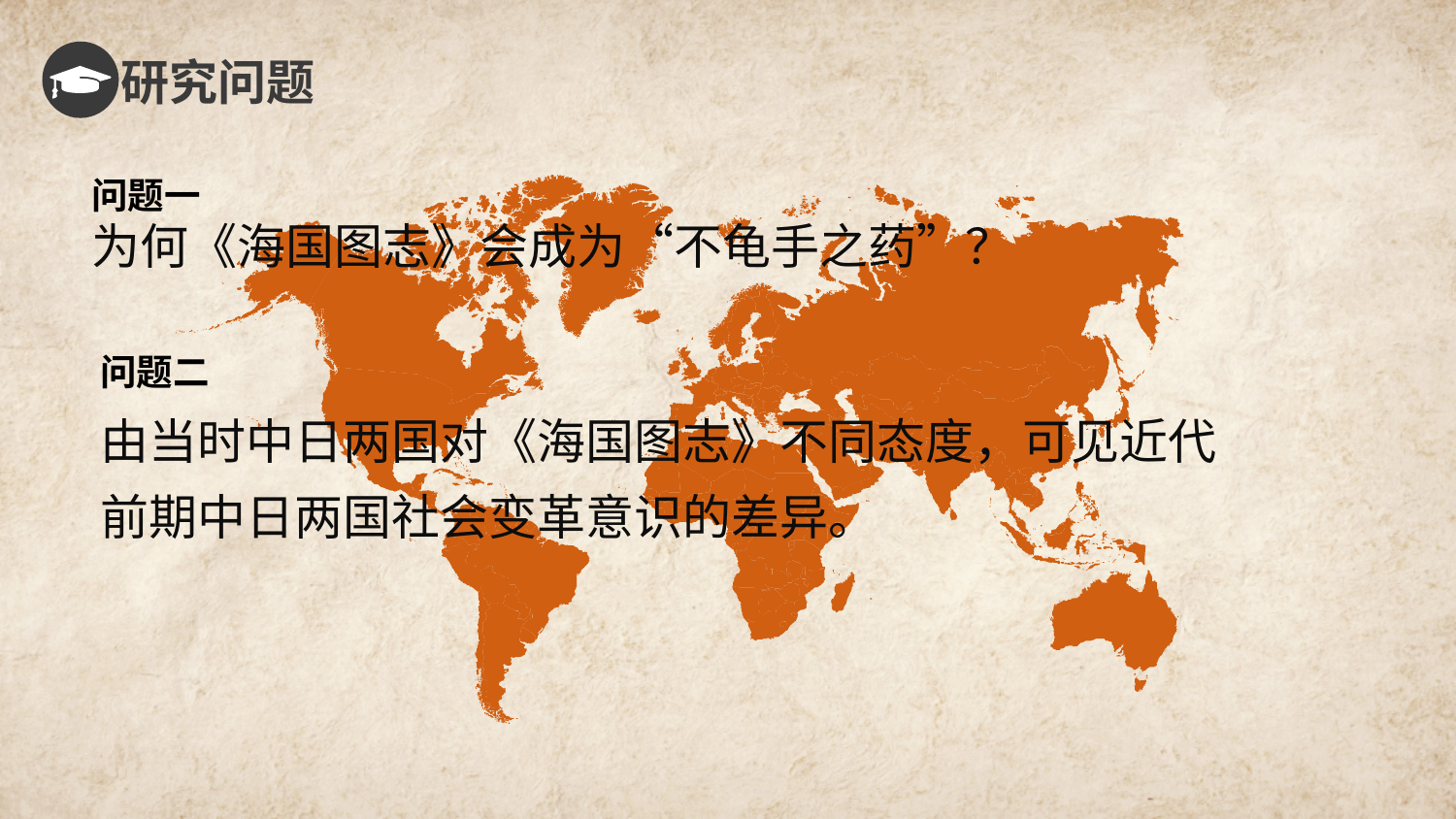

研究问题
问题一
为何《海国图志》会成为“不龟手之药”？

问题二
由当时中日两国对《海国图志》不同态度，可见近代前期中日两国社会变革意识的差异。